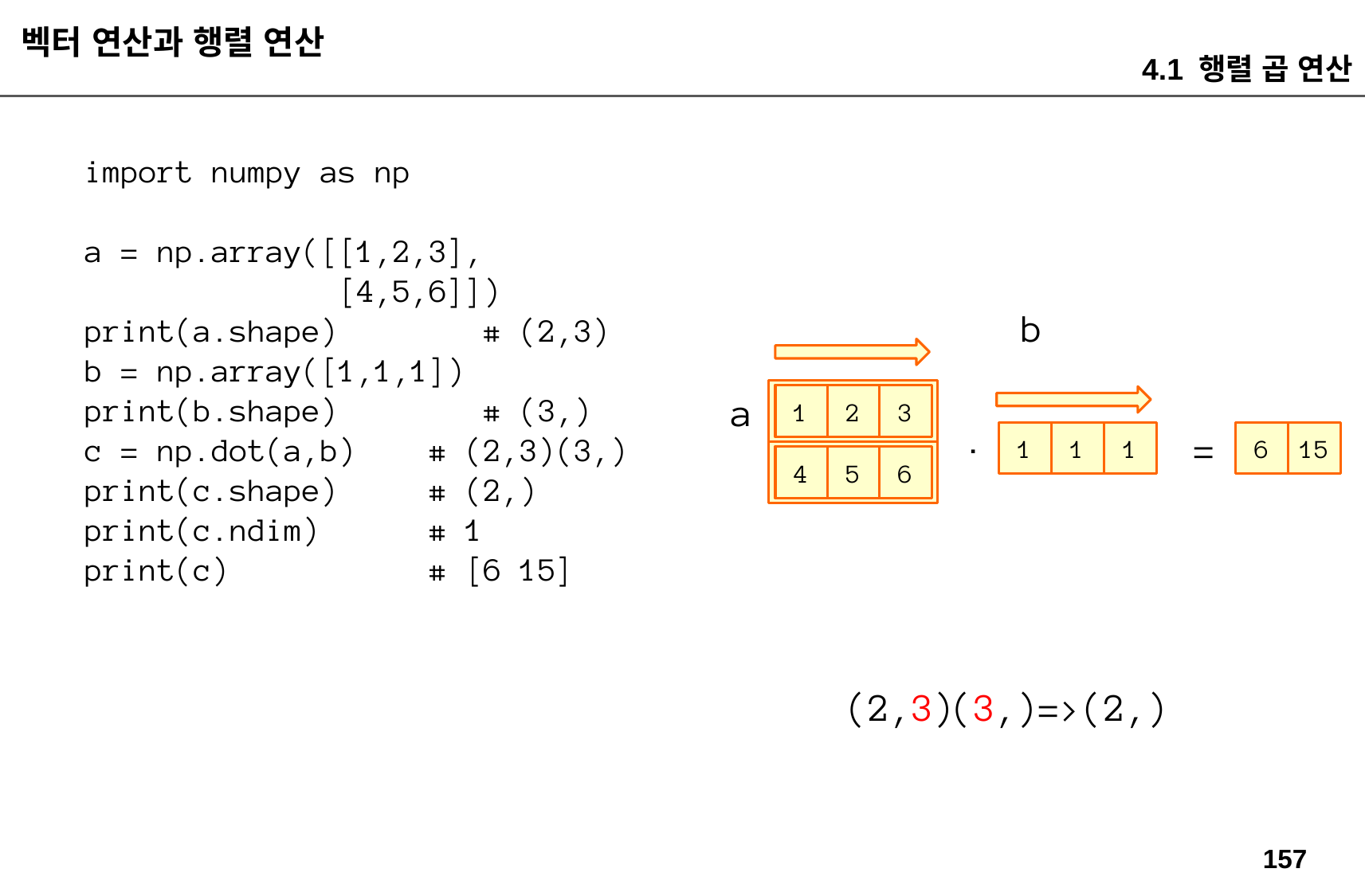

벡터 연산과 행렬 연산
4.1 행렬 곱 연산
import numpy as np

a = np.array([[1,2,3],
              [4,5,6]])
print(a.shape)        # (2,3)
b = np.array([1,1,1])
print(b.shape)        # (3,)
c = np.dot(a,b)    # (2,3)(3,)
print(c.shape)     # (2,)
print(c.ndim)      # 1
print(c)           # [6 15]
b

a
3
2
1

.
=
1
1
1
6
15

6
5
4
(3,)=>(2,)
(2,3)